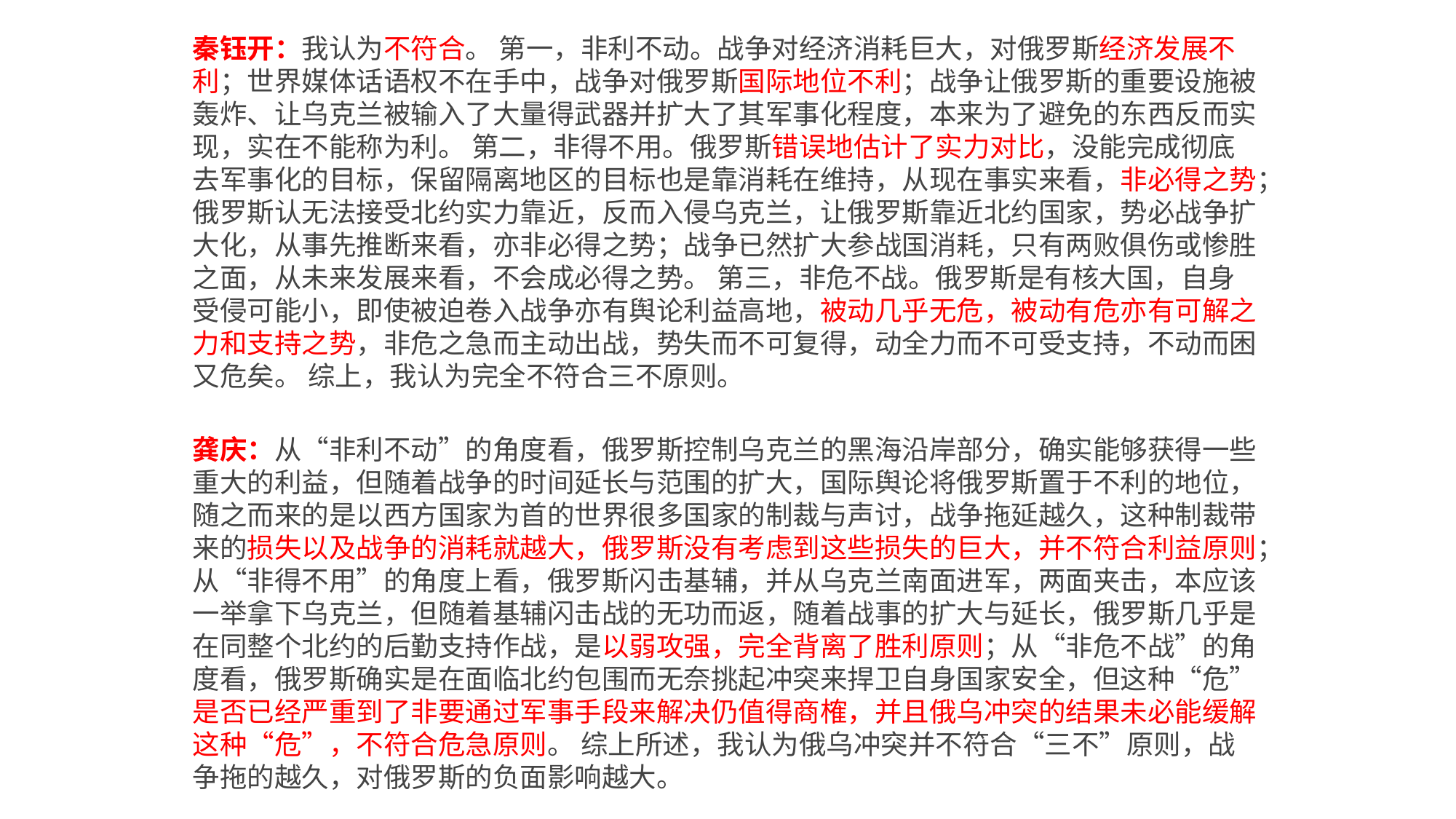

秦钰开：我认为不符合。 第一，非利不动。战争对经济消耗巨大，对俄罗斯经济发展不利；世界媒体话语权不在手中，战争对俄罗斯国际地位不利；战争让俄罗斯的重要设施被轰炸、让乌克兰被输入了大量得武器并扩大了其军事化程度，本来为了避免的东西反而实现，实在不能称为利。 第二，非得不用。俄罗斯错误地估计了实力对比，没能完成彻底去军事化的目标，保留隔离地区的目标也是靠消耗在维持，从现在事实来看，非必得之势；俄罗斯认无法接受北约实力靠近，反而入侵乌克兰，让俄罗斯靠近北约国家，势必战争扩大化，从事先推断来看，亦非必得之势；战争已然扩大参战国消耗，只有两败俱伤或惨胜之面，从未来发展来看，不会成必得之势。 第三，非危不战。俄罗斯是有核大国，自身受侵可能小，即使被迫卷入战争亦有舆论利益高地，被动几乎无危，被动有危亦有可解之力和支持之势，非危之急而主动出战，势失而不可复得，动全力而不可受支持，不动而困又危矣。 综上，我认为完全不符合三不原则。
龚庆：从“非利不动”的角度看，俄罗斯控制乌克兰的黑海沿岸部分，确实能够获得一些重大的利益，但随着战争的时间延长与范围的扩大，国际舆论将俄罗斯置于不利的地位，随之而来的是以西方国家为首的世界很多国家的制裁与声讨，战争拖延越久，这种制裁带来的损失以及战争的消耗就越大，俄罗斯没有考虑到这些损失的巨大，并不符合利益原则；从“非得不用”的角度上看，俄罗斯闪击基辅，并从乌克兰南面进军，两面夹击，本应该一举拿下乌克兰，但随着基辅闪击战的无功而返，随着战事的扩大与延长，俄罗斯几乎是在同整个北约的后勤支持作战，是以弱攻强，完全背离了胜利原则；从“非危不战”的角度看，俄罗斯确实是在面临北约包围而无奈挑起冲突来捍卫自身国家安全，但这种“危”是否已经严重到了非要通过军事手段来解决仍值得商榷，并且俄乌冲突的结果未必能缓解这种“危”，不符合危急原则。 综上所述，我认为俄乌冲突并不符合“三不”原则，战争拖的越久，对俄罗斯的负面影响越大。